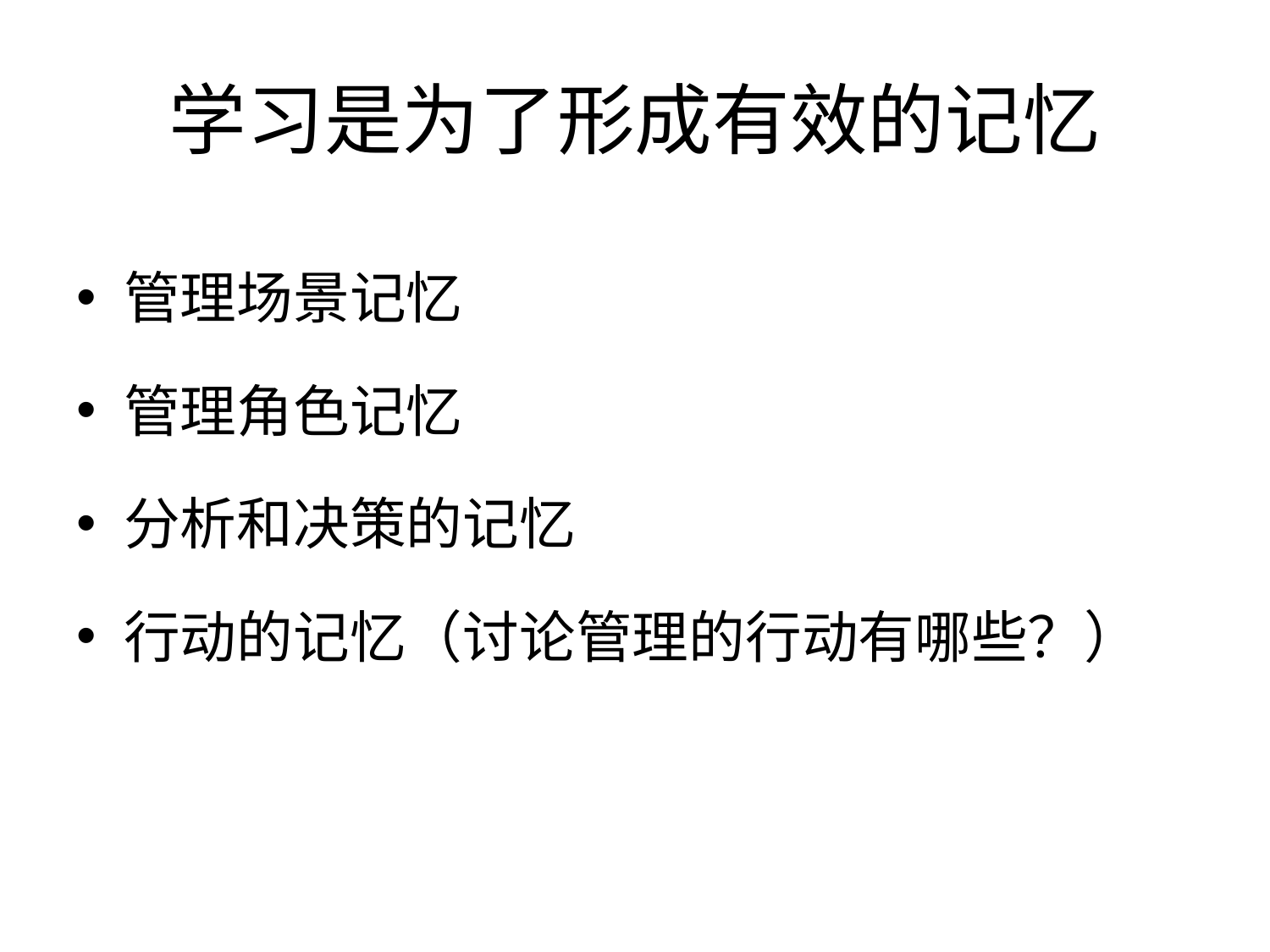

# 学习是为了形成有效的记忆
管理场景记忆
管理角色记忆
分析和决策的记忆
行动的记忆（讨论管理的行动有哪些？）